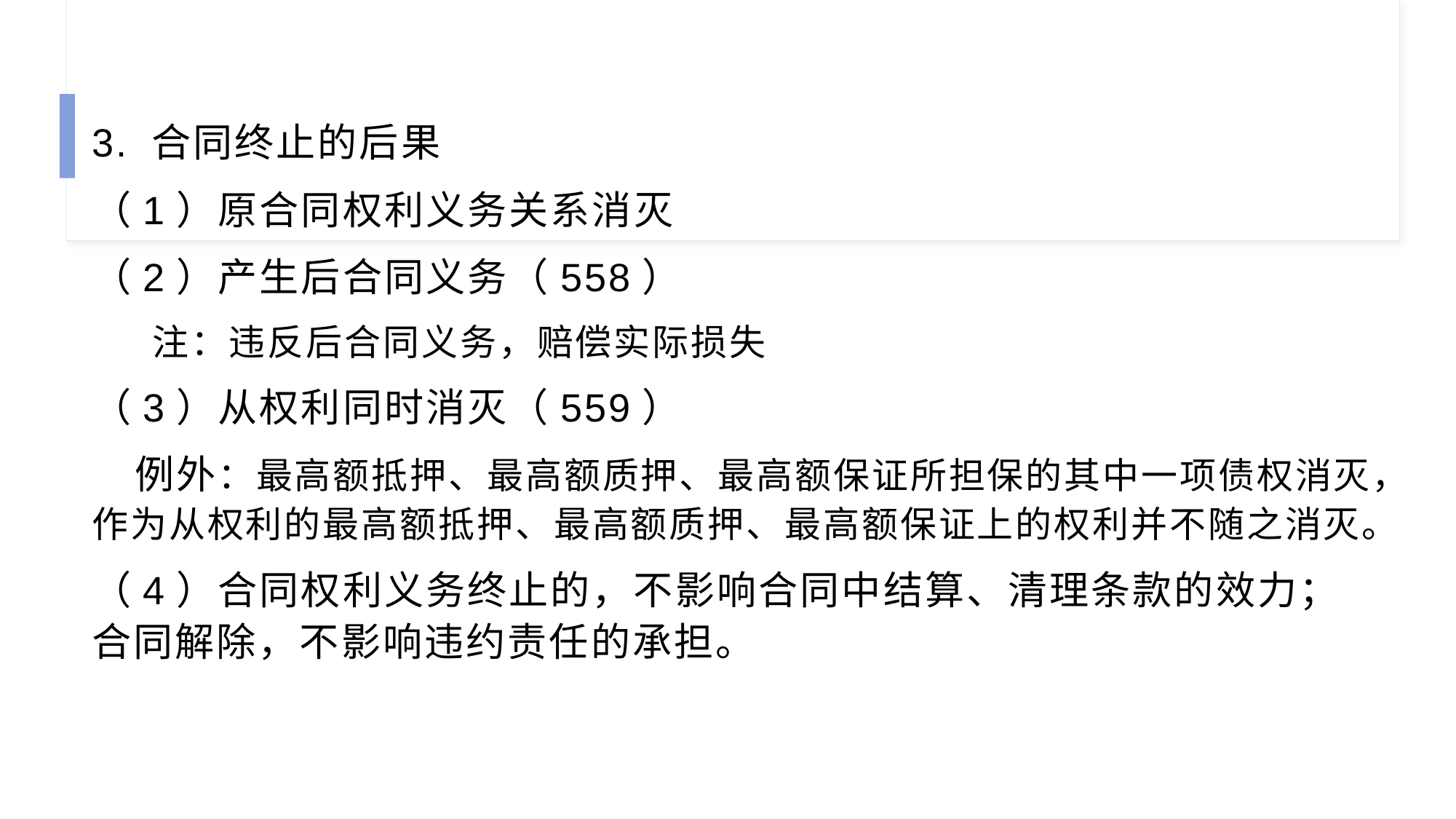

3. 合同终止的后果
（1）原合同权利义务关系消灭
（2）产生后合同义务（558）
     注：违反后合同义务，赔偿实际损失
（3）从权利同时消灭（559）
   例外：最高额抵押、最高额质押、最高额保证所担保的其中一项债权消灭，作为从权利的最高额抵押、最高额质押、最高额保证上的权利并不随之消灭。
（4）合同权利义务终止的，不影响合同中结算、清理条款的效力；合同解除，不影响违约责任的承担。